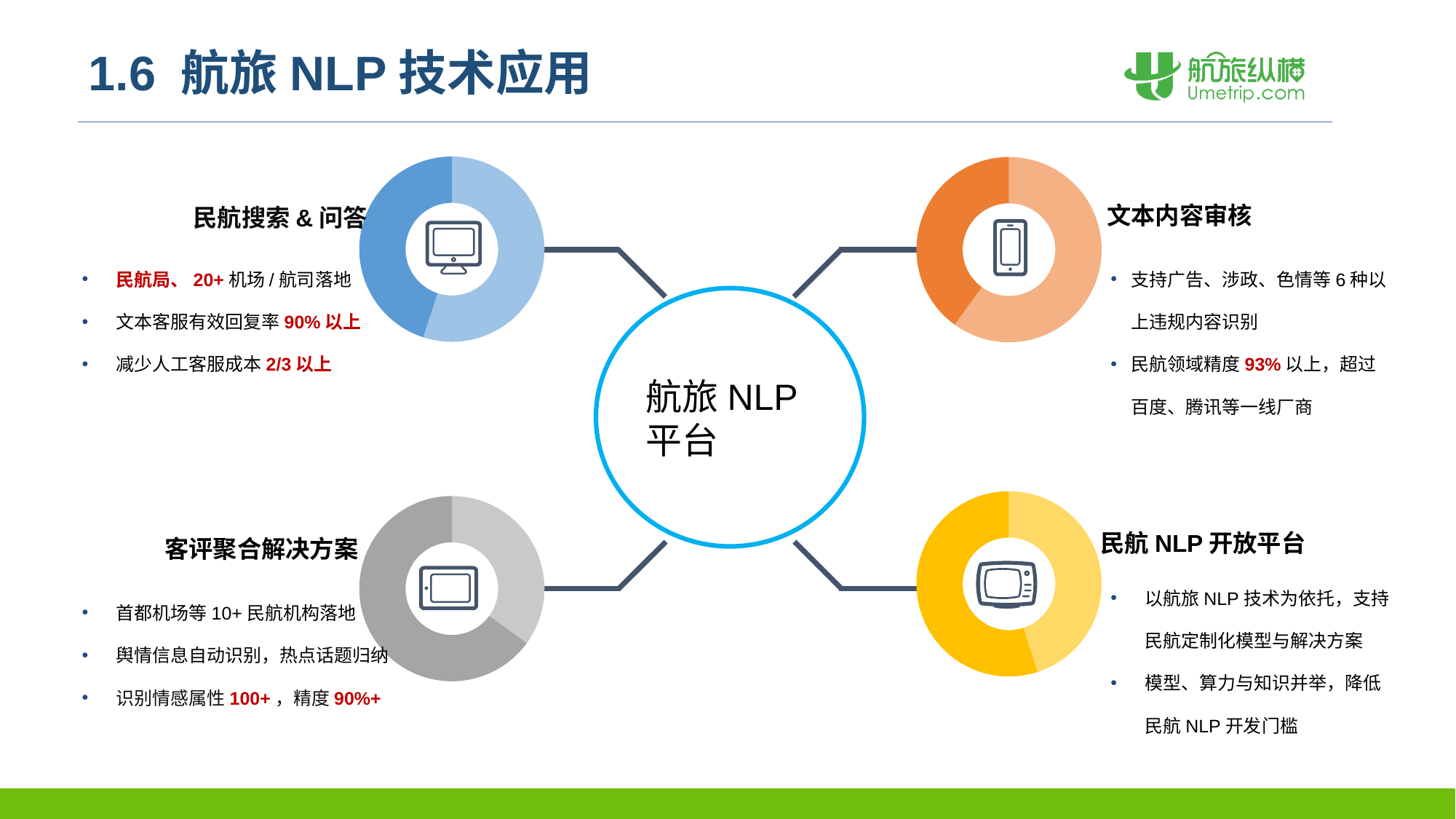

# 1.6 航旅NLP技术应用

### Chart

| Category | Percent |
|---|---|
| Female | 0.55 |
| Male | 0.45 |

### Chart

| Category | Percent |
|---|---|
| Female | 0.6 |
| Male | 0.4 |
文本内容审核
民航搜索&问答

民航局、20+机场/航司落地
文本客服有效回复率90%以上
减少人工客服成本2/3以上
支持广告、涉政、色情等6种以上违规内容识别
民航领域精度93%以上，超过百度、腾讯等一线厂商
航旅NLP平台

### Chart

| Category | Percent |
|---|---|
| Female | 0.45 |
| Male | 0.55 |

### Chart

| Category | Percent |
|---|---|
| Female | 0.35 |
| Male | 0.65 |
客评聚合解决方案
民航NLP开放平台

以航旅NLP技术为依托，支持民航定制化模型与解决方案
模型、算力与知识并举，降低民航NLP开发门槛
首都机场等10+民航机构落地
舆情信息自动识别，热点话题归纳
识别情感属性100+，精度90%+